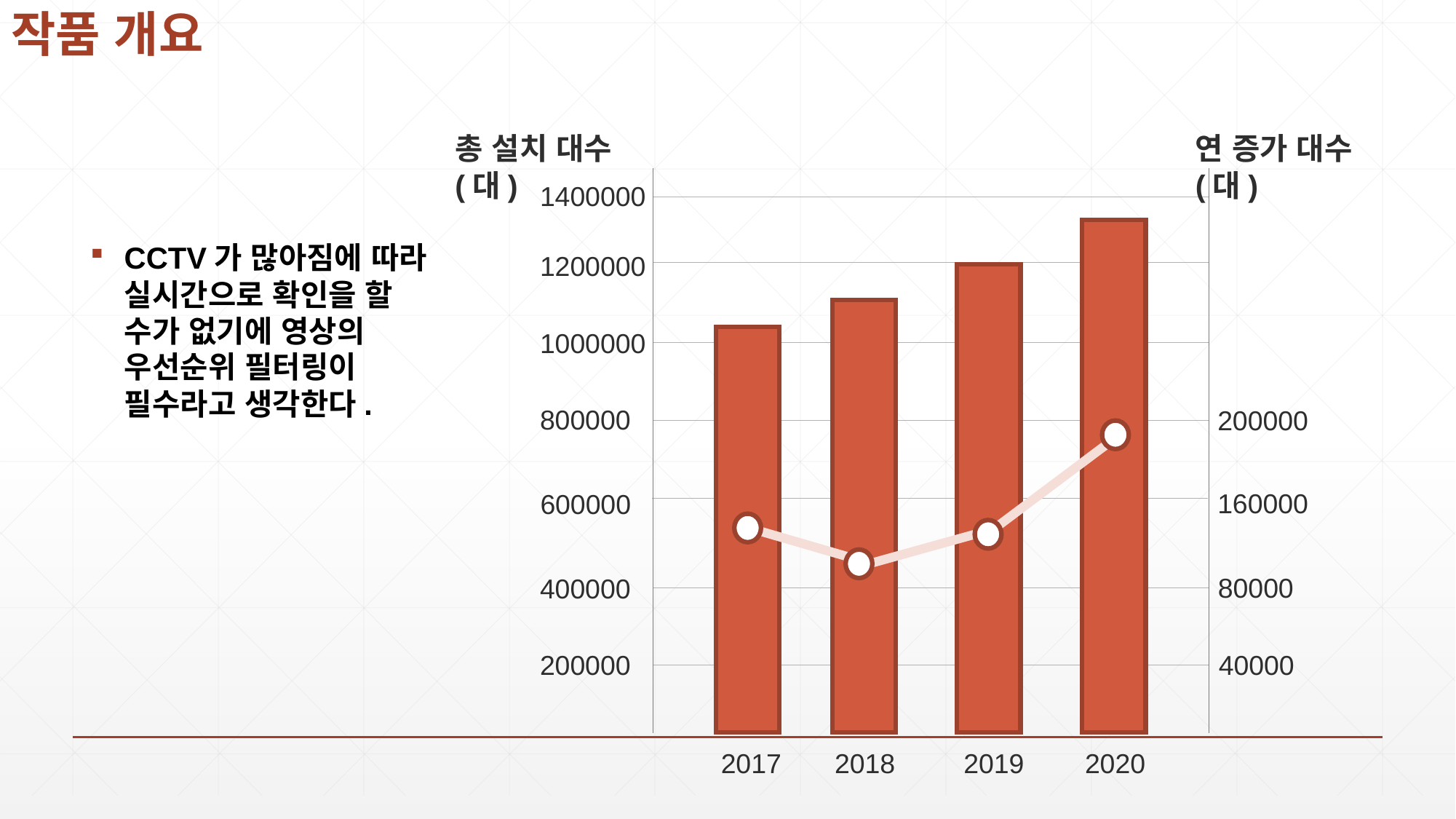

작품 개요
총 설치 대수(대)
연 증가 대수(대)
1400000

CCTV가 많아짐에 따라 실시간으로 확인을 할 수가 없기에 영상의 우선순위 필터링이 필수라고 생각한다.

1200000

1000000

800000
200000

160000
600000

80000
400000
200000
40000
2017       2018         2019        2020